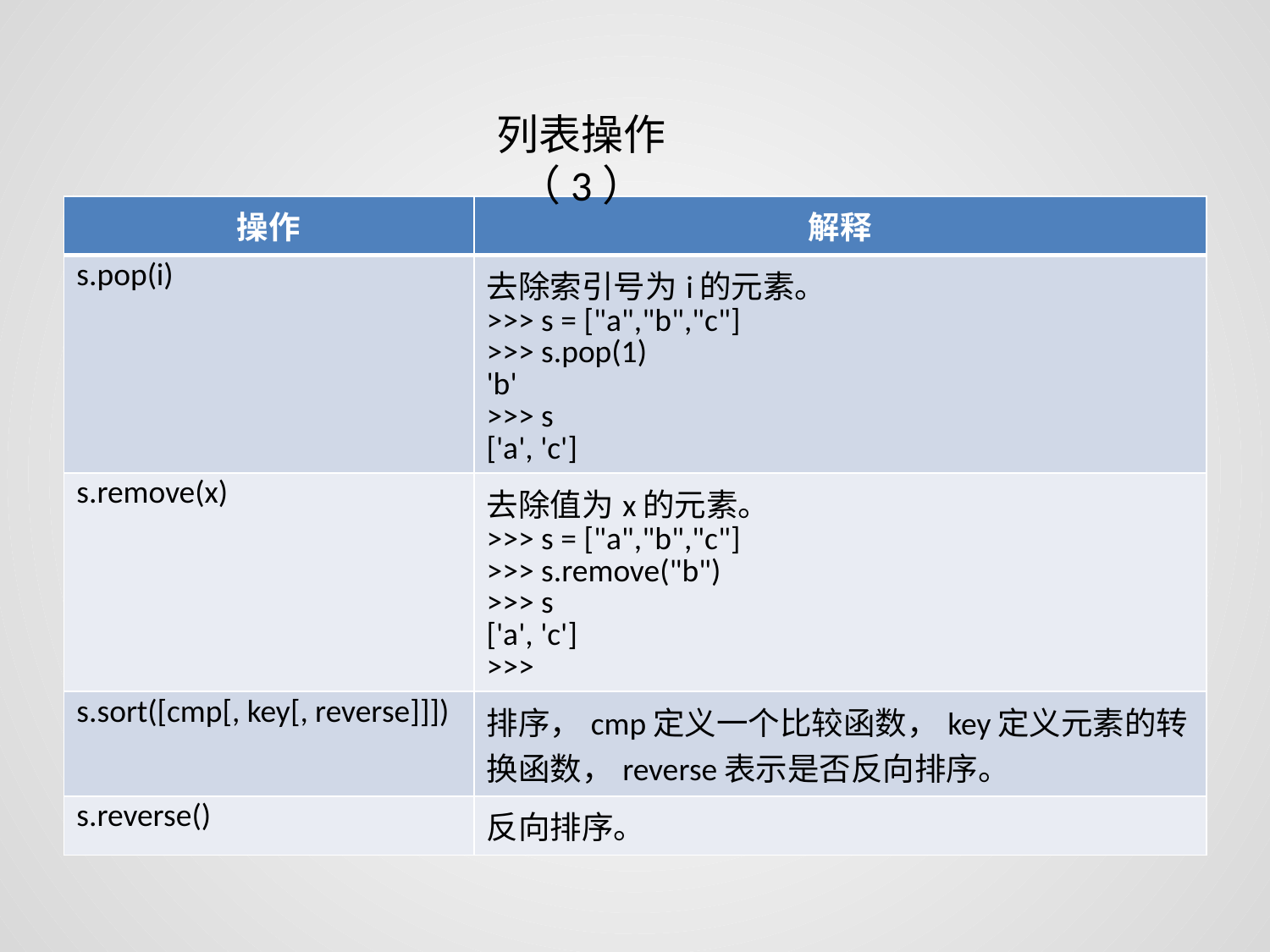

列表操作（3）
| 操作 | 解释 |
| --- | --- |
| s.pop(i) | 去除索引号为i的元素。 >>> s = ["a","b","c"] >>> s.pop(1) 'b' >>> s ['a', 'c'] |
| s.remove(x) | 去除值为x的元素。 >>> s = ["a","b","c"] >>> s.remove("b") >>> s ['a', 'c'] >>> |
| s.sort([cmp[, key[, reverse]]]) | 排序，cmp定义一个比较函数，key定义元素的转换函数，reverse表示是否反向排序。 |
| s.reverse() | 反向排序。 |